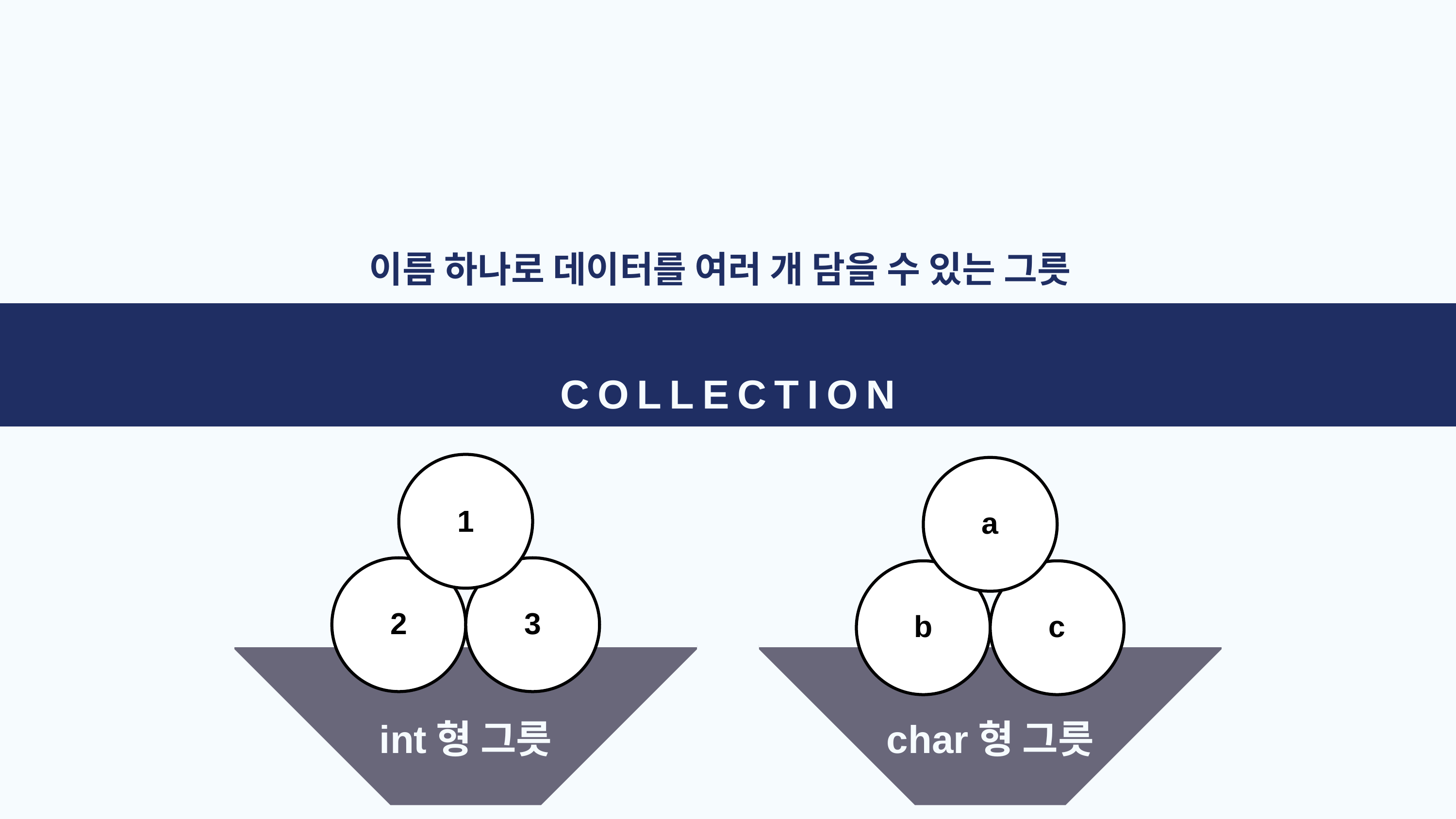

이름 하나로 데이터를 여러 개 담을 수 있는 그릇

COLLECTION

1

i

2

3

int형 그릇

a

b

c

char형 그릇